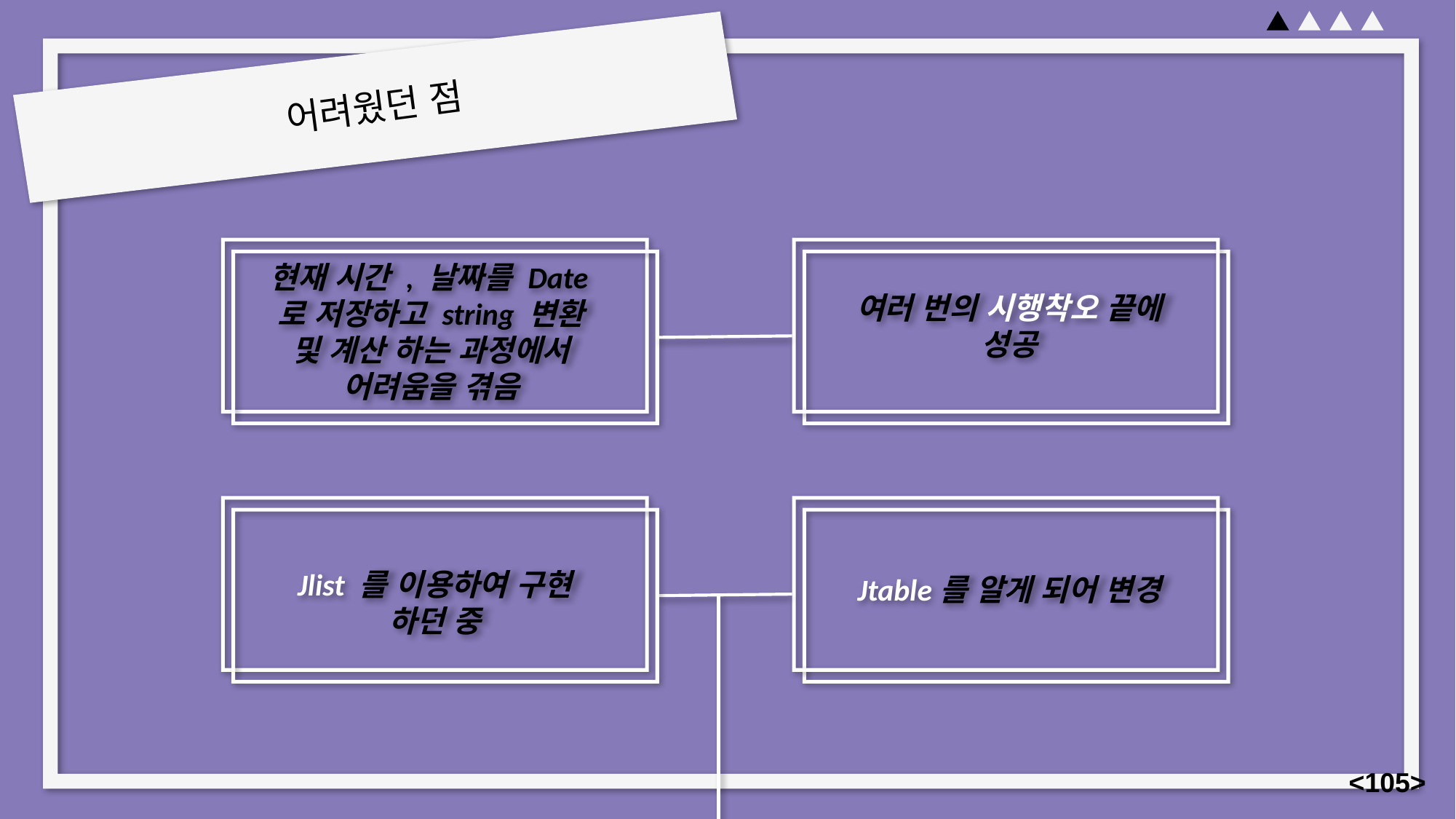

어려웠던 점

여러 번의 시행착오 끝에 성공

현재 시간 , 날짜를 Date로 저장하고 string 변환 및 계산 하는 과정에서 어려움을 겪음

Jlist 를 이용하여 구현
하던 중

Jtable를 알게 되어 변경
<105>